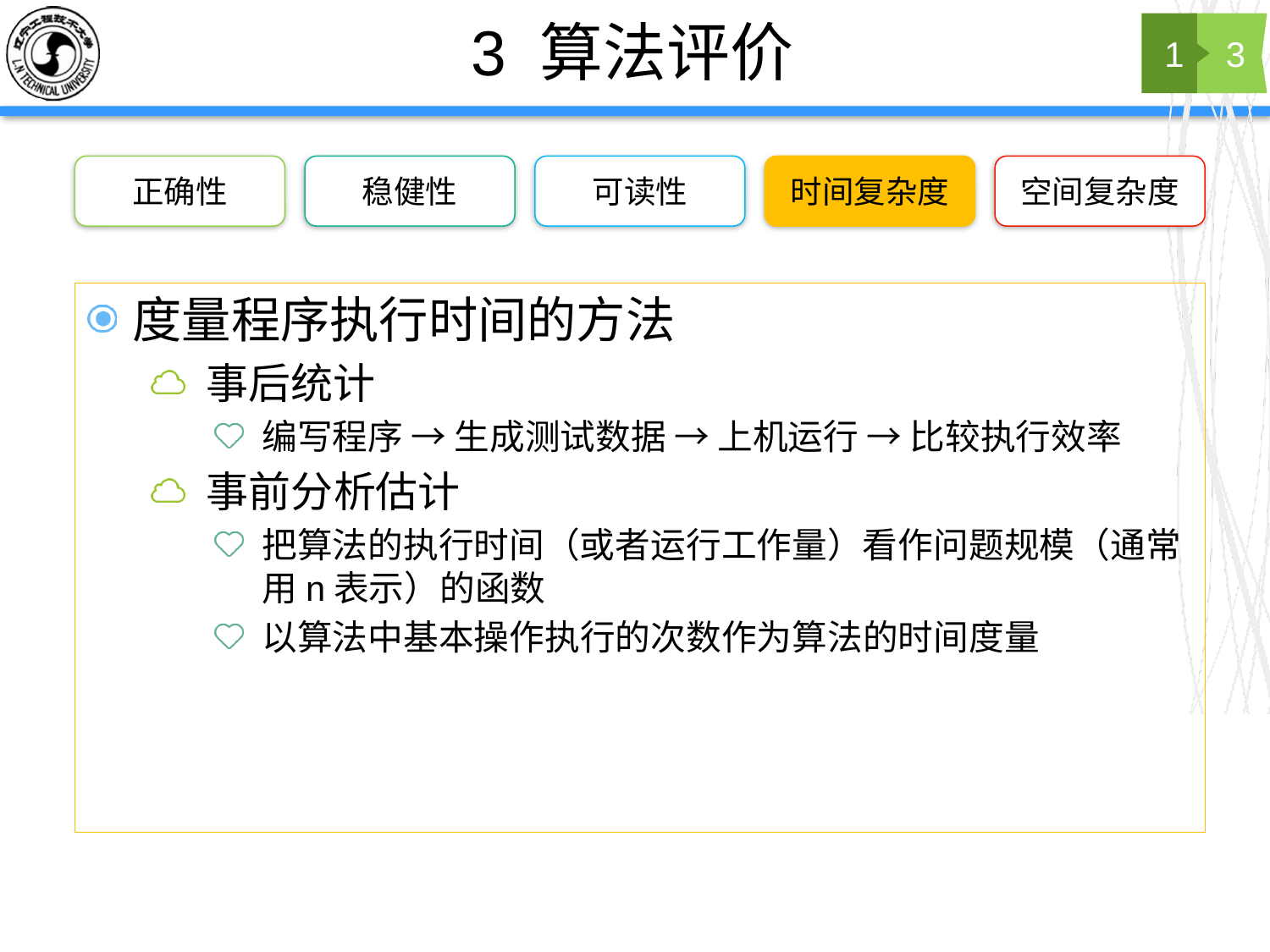

# 3 算法评价
1
3
正确性
稳健性
可读性
时间复杂度
空间复杂度
度量程序执行时间的方法
事后统计
编写程序 → 生成测试数据 → 上机运行 → 比较执行效率
事前分析估计
把算法的执行时间（或者运行工作量）看作问题规模（通常用n表示）的函数
以算法中基本操作执行的次数作为算法的时间度量